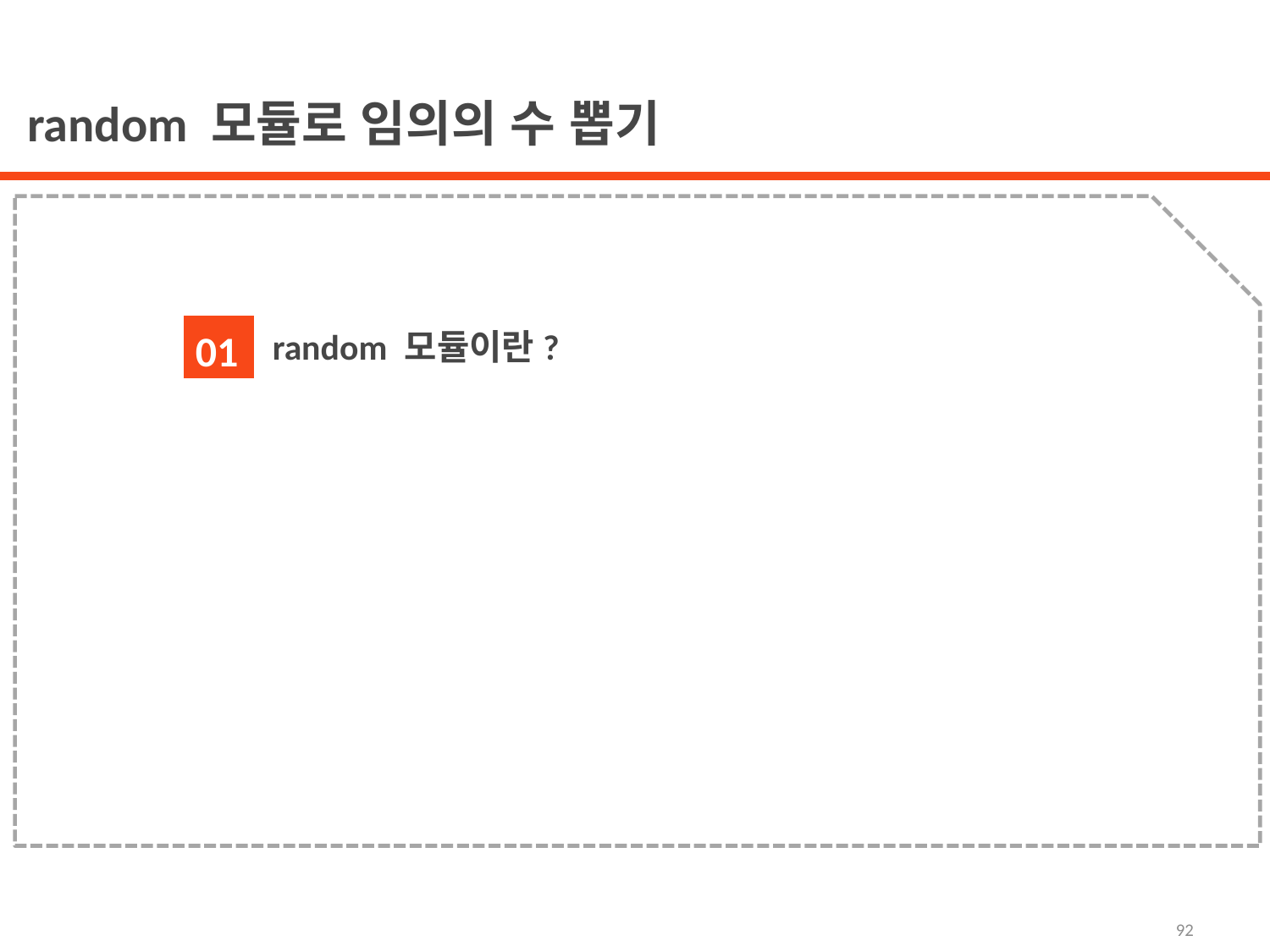

random 모듈로 임의의 수 뽑기

random 모듈이란?

01
92